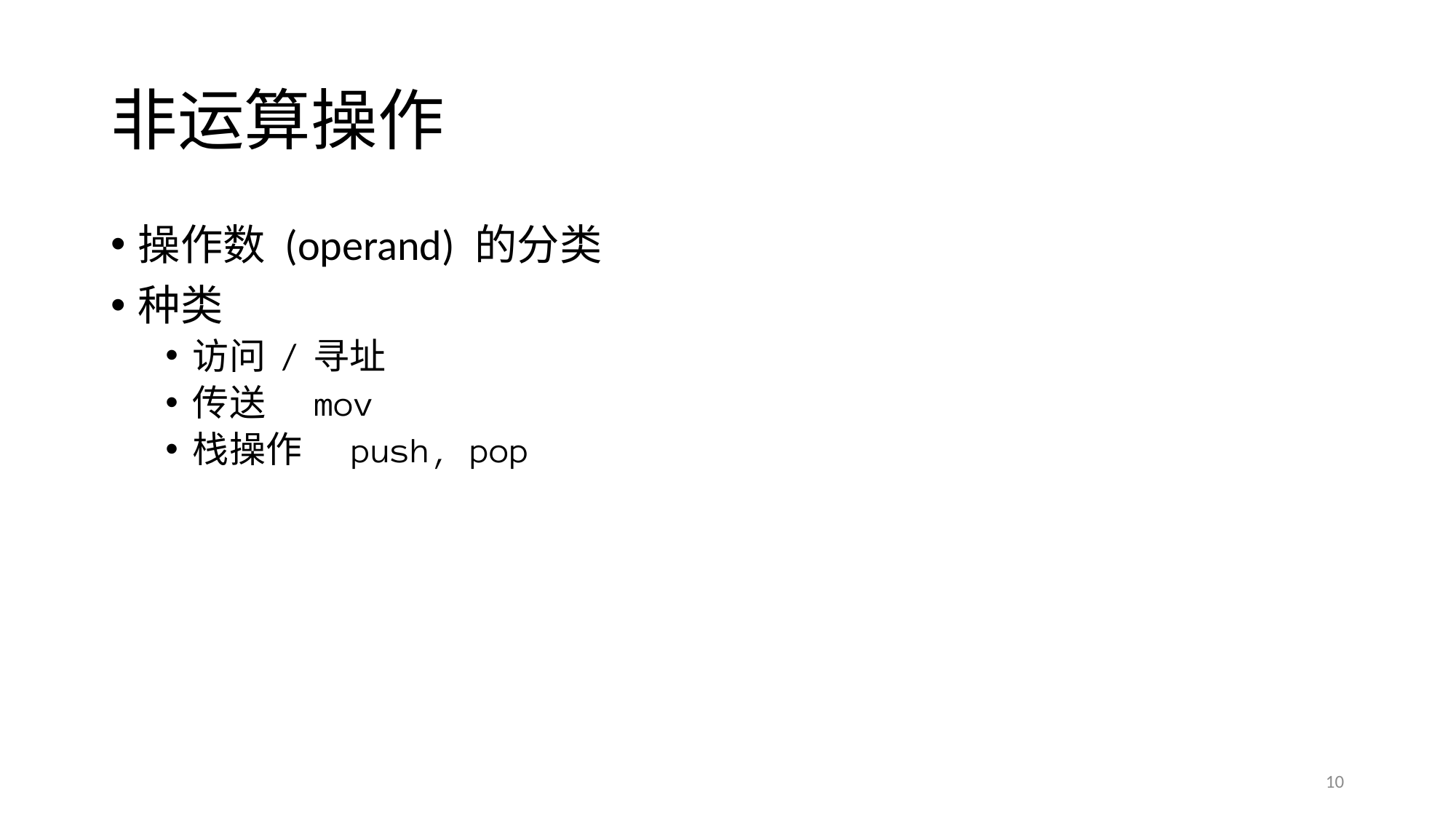

# 非运算操作
操作数 (operand) 的分类
种类
访问 / 寻址
传送     mov
栈操作     push, pop
10